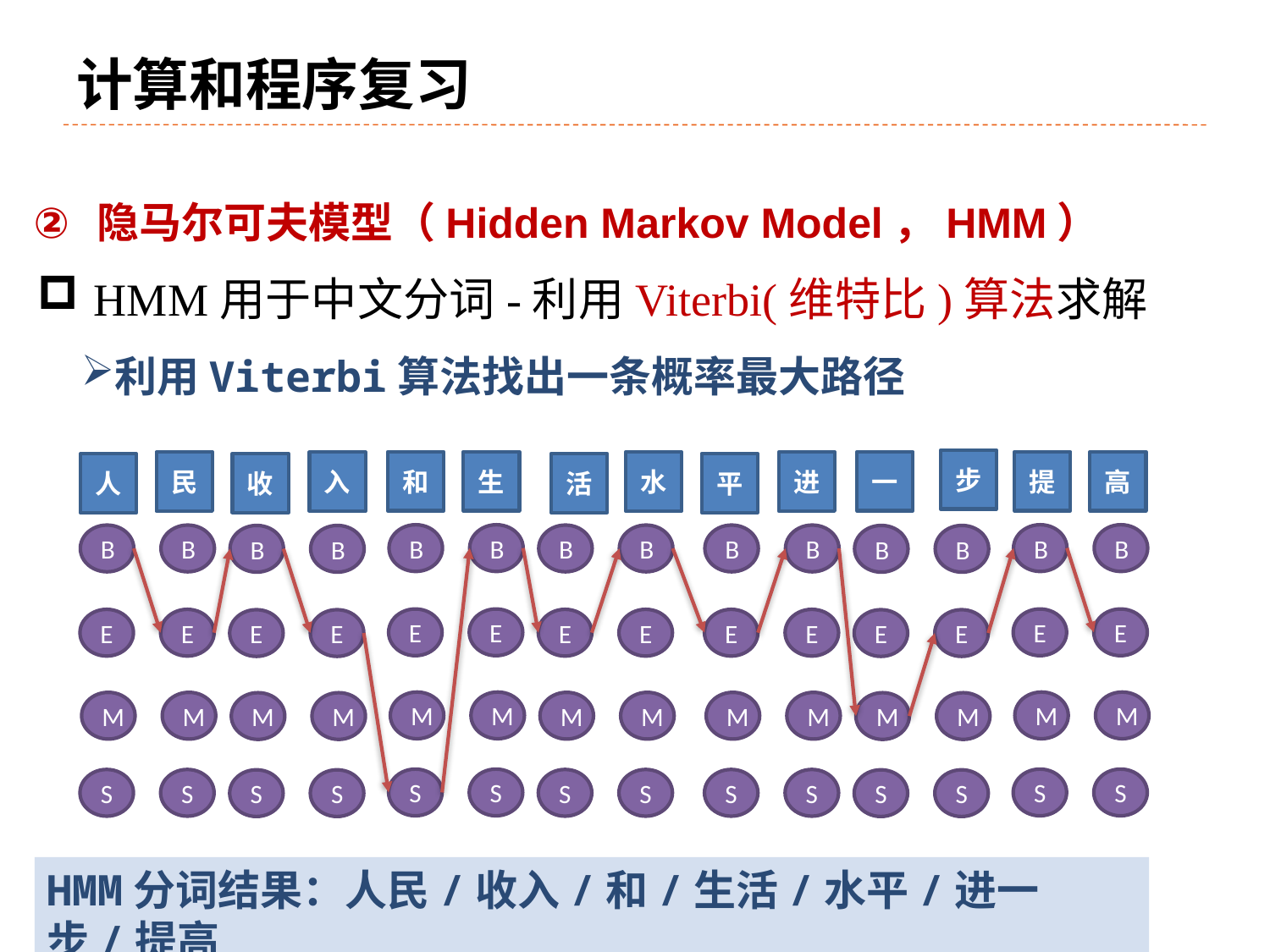

# 计算和程序复习
隐马尔可夫模型（Hidden Markov Model，HMM）
 HMM用于中文分词-利用Viterbi(维特比)算法求解
利用Viterbi算法找出一条概率最大路径
步
和
生
一
提
高
民
入
水
进
收
活
平
人
B
B
B
B
B
B
B
B
B
B
B
B
B
B
E
E
E
E
E
E
E
E
E
E
E
E
E
E
M
M
M
M
M
M
M
M
M
M
M
M
M
M
S
S
S
S
S
S
S
S
S
S
S
S
S
S
HMM分词结果：人民/收入/和/生活/水平/进一步/提高